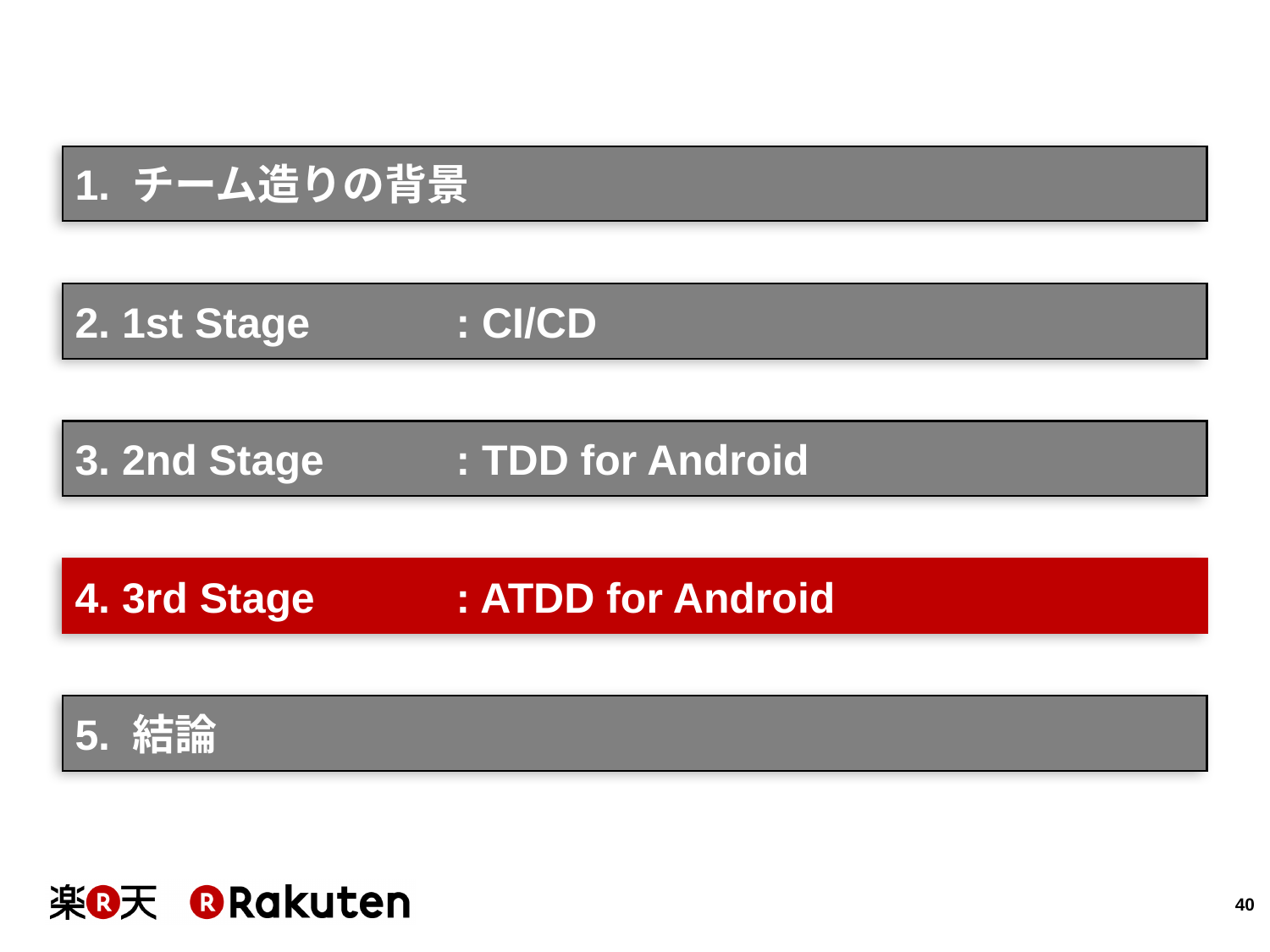

1. チーム造りの背景
2. 1st Stage		: CI/CD
3. 2nd Stage		: TDD for Android
4. 3rd Stage		: ATDD for Android
5. 結論